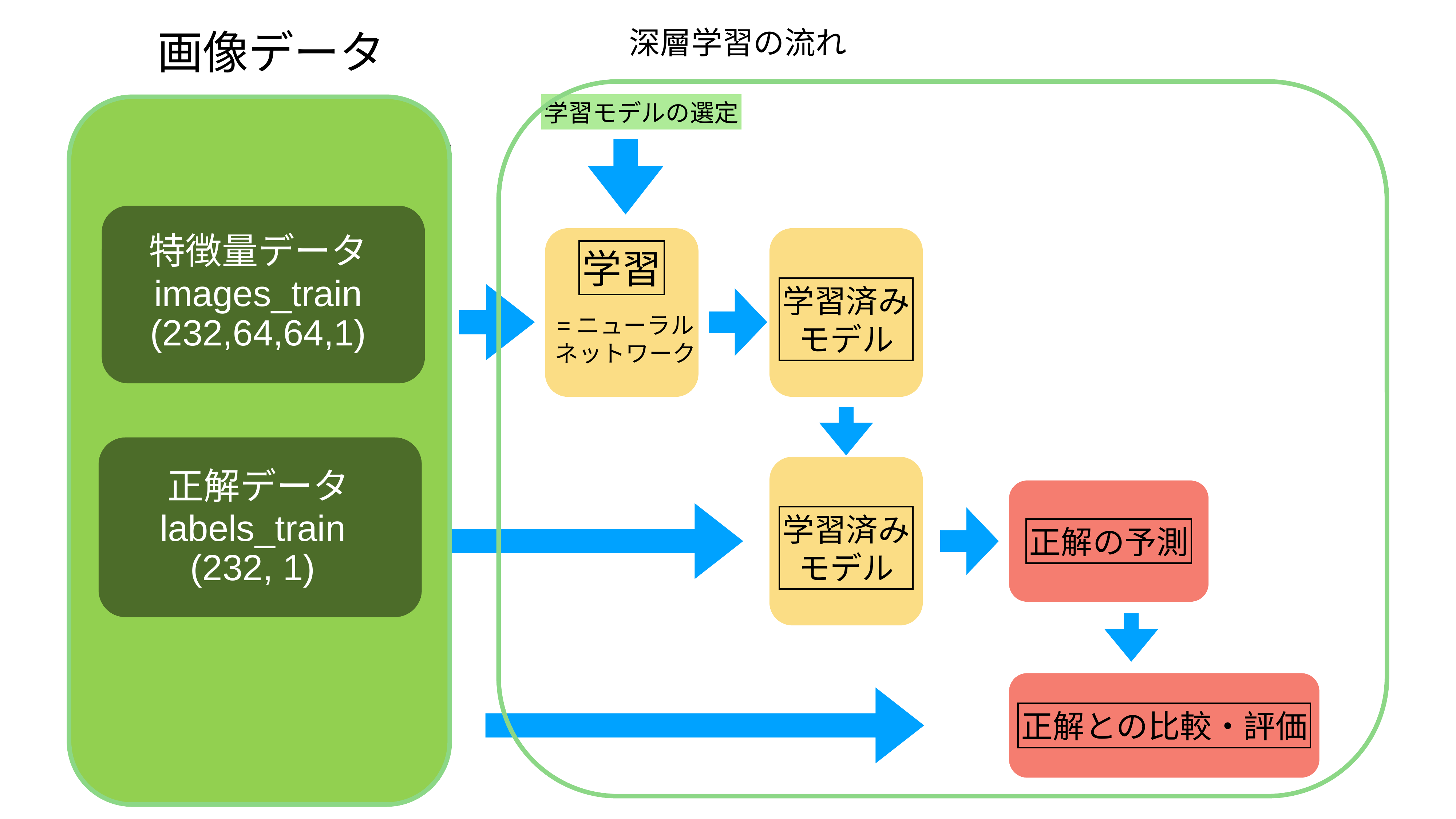

深層学習の流れ
画像データ

学習モデルの選定
x(特徴量データ)
y(正解データ)

特徴量データ
学習
x_train
y_train
images_train
(232,64,64,1)
学習済み
モデル

=ニューラル
ネットワーク

正解データ

学習済み
モデル
labels_train
(232, 1)

正解の予測
x_test

正解との比較・評価
y_test